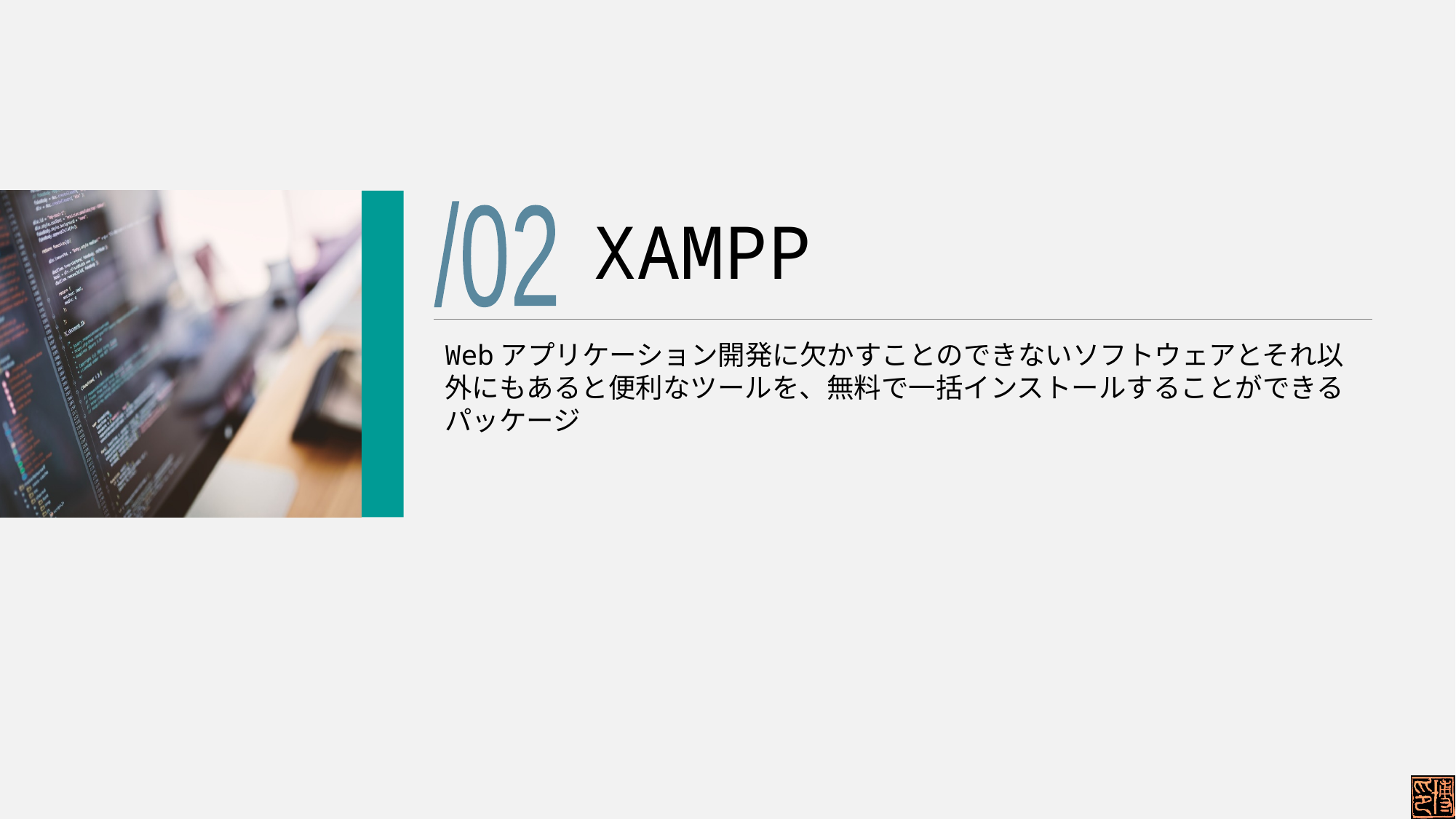

/02
XAMPP
Webアプリケーション開発に欠かすことのできないソフトウェアとそれ以外にもあると便利なツールを、無料で一括インストールすることができるパッケージ